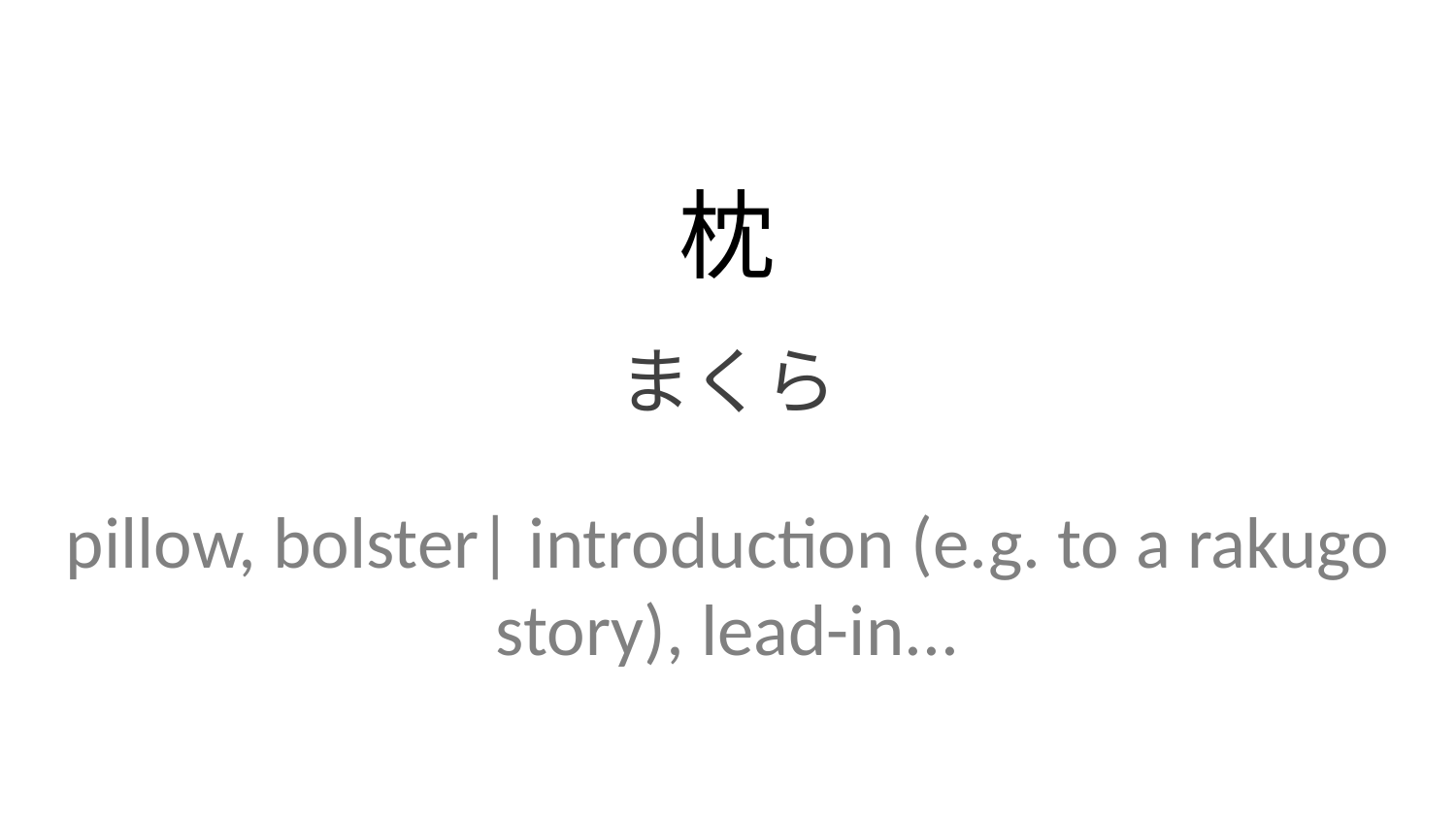

枕

まくら
pillow, bolster| introduction (e.g. to a rakugo story), lead-in...